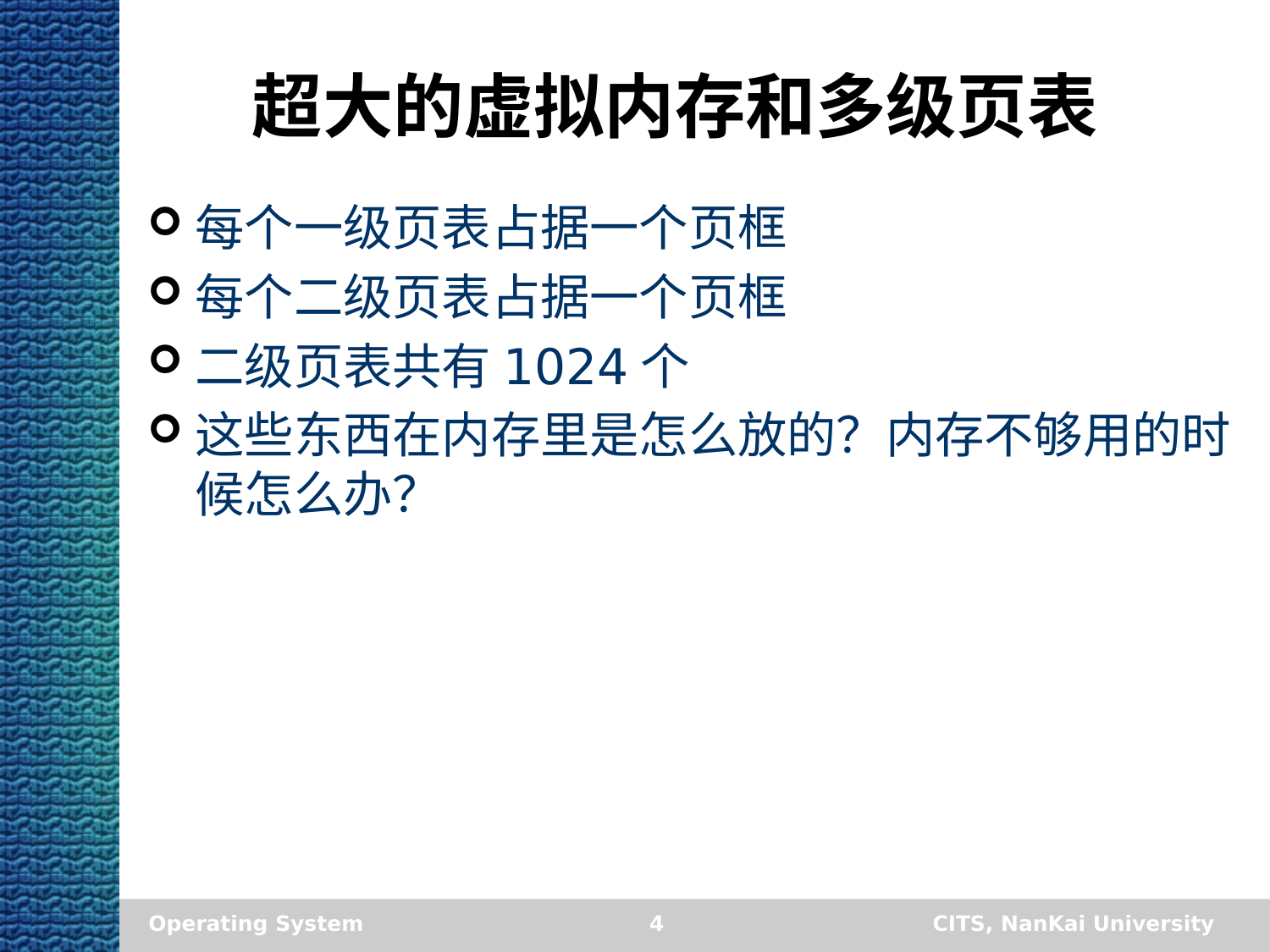

# 超大的虚拟内存和多级页表
每个一级页表占据一个页框
每个二级页表占据一个页框
二级页表共有1024个
这些东西在内存里是怎么放的？内存不够用的时候怎么办？
Operating System
4
CITS, NanKai University